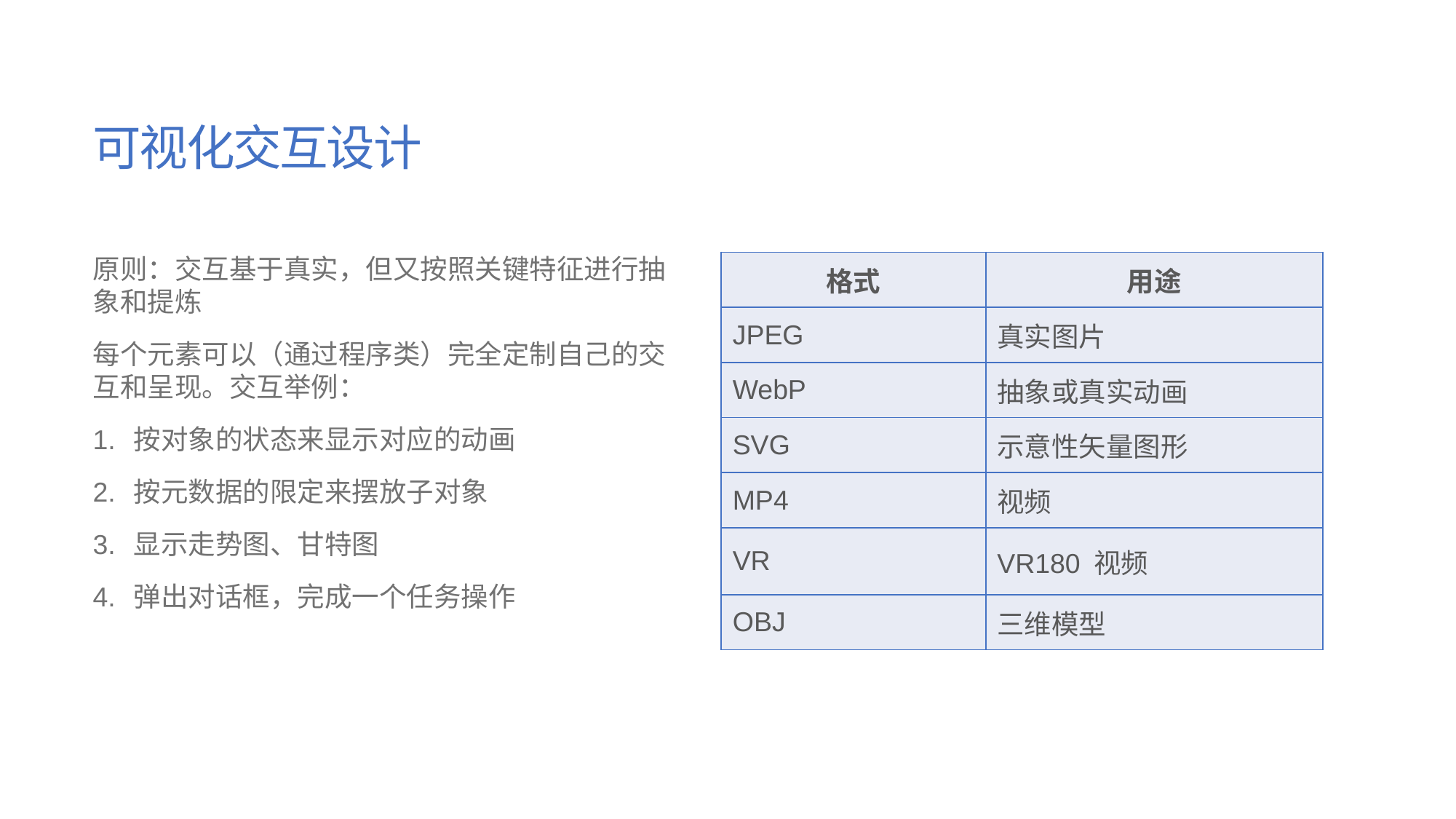

# 可视化交互设计
原则：交互基于真实，但又按照关键特征进行抽象和提炼
每个元素可以（通过程序类）完全定制自己的交互和呈现。交互举例：
按对象的状态来显示对应的动画
按元数据的限定来摆放子对象
显示走势图、甘特图
弹出对话框，完成一个任务操作

| 格式 | 用途 |
| --- | --- |
| JPEG | 真实图片 |
| WebP | 抽象或真实动画 |
| SVG | 示意性矢量图形 |
| MP4 | 视频 |
| VR | VR180 视频 |
| OBJ | 三维模型 |